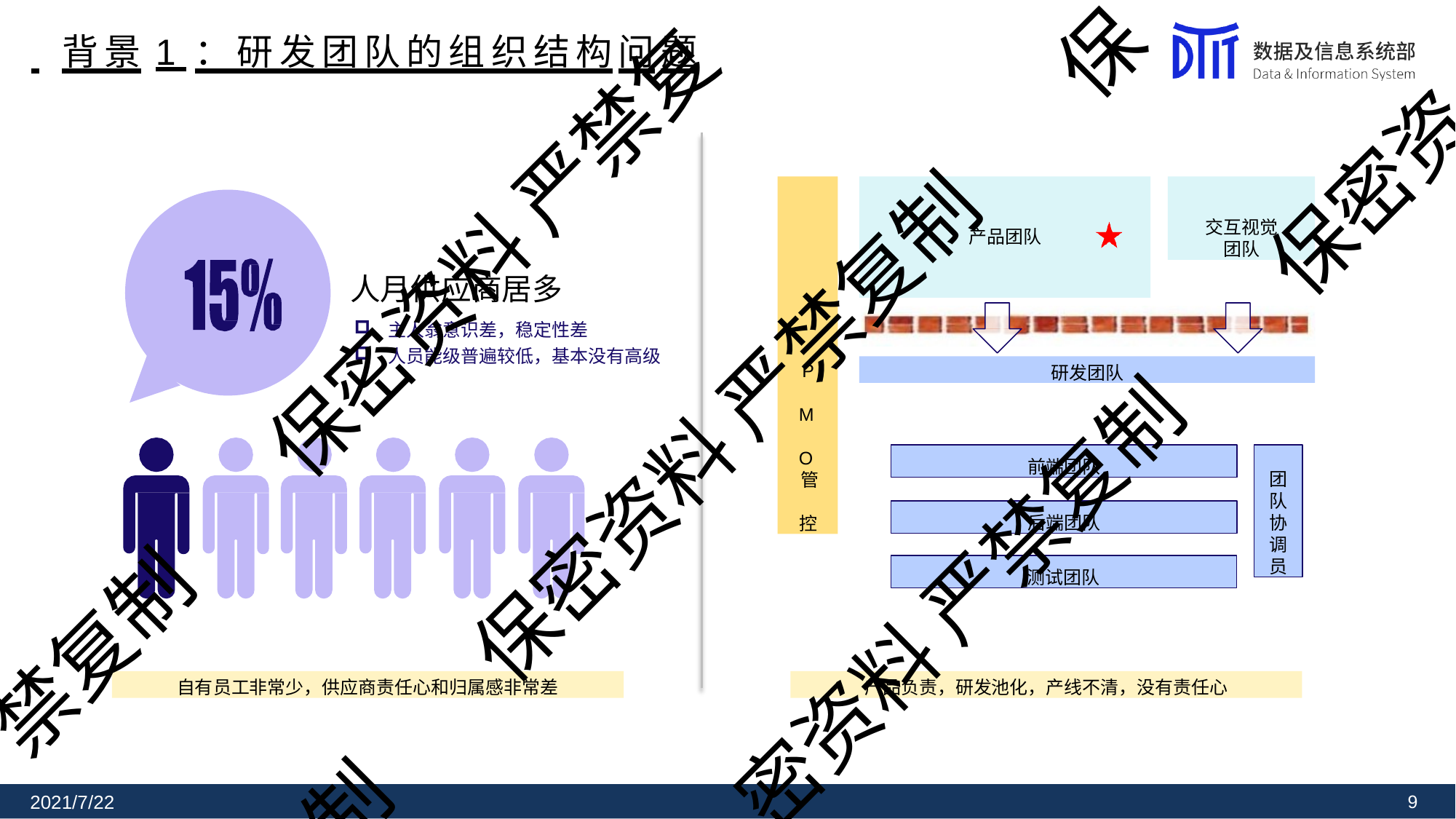

保
# 背景1 ：研发团队的组织结构问题

保密资

P  M  O
管 控

交互视觉 团队

保密资料 严禁复

产品团队
人月供应商居多
主人翁意识差，稳定性差
人员能级普遍较低，基本没有高级

研发团队
保密资料 严禁复制

前端团队

团 队 协 调 员
后端团队
测试团队
密资料 严禁复制
禁复制
自有员工非常少，供应商责任心和归属感非常差
产品负责，研发池化，产线不清，没有责任心
制
2021/7/22
9